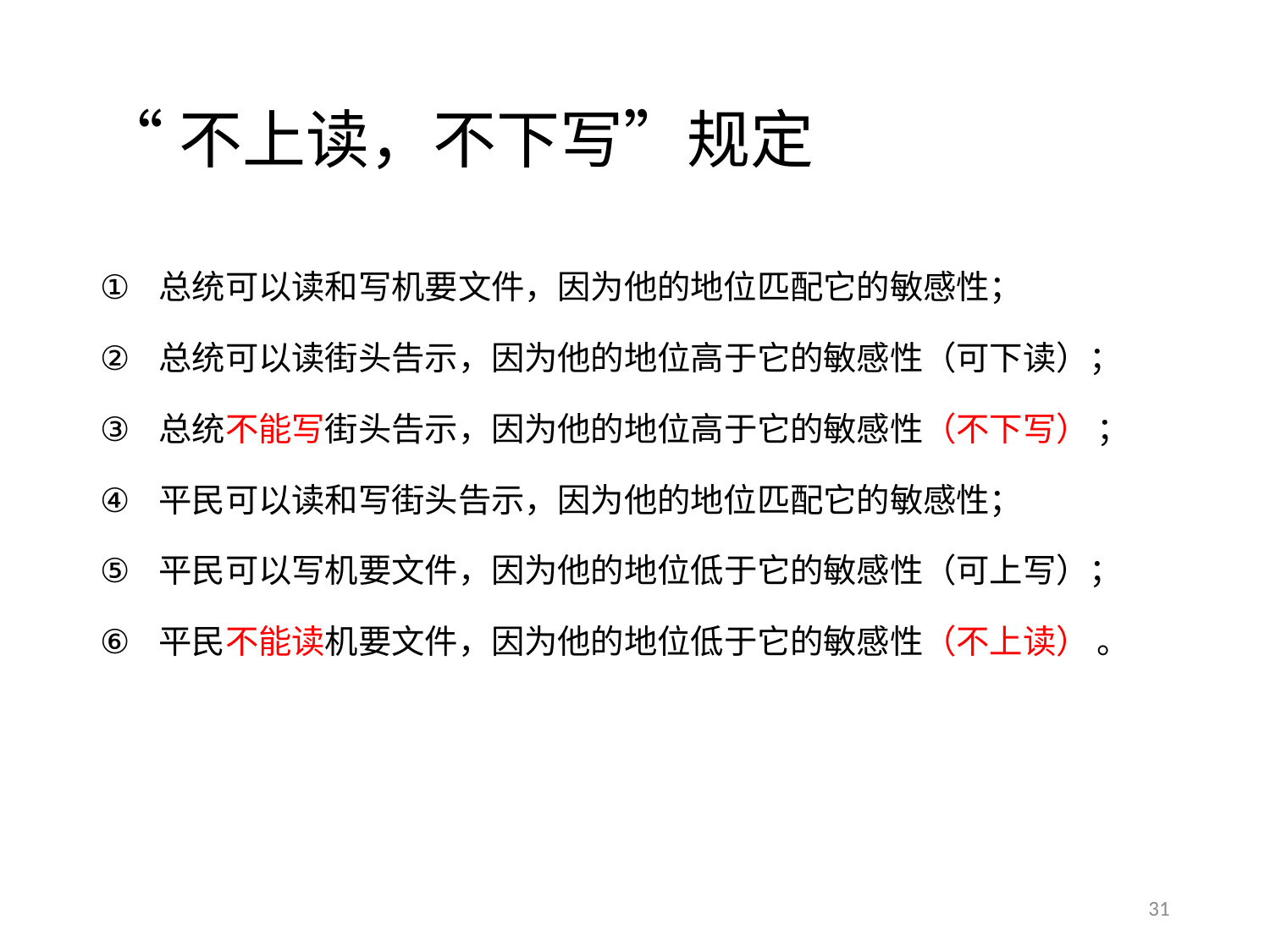

# “不上读，不下写”规定
总统可以读和写机要文件，因为他的地位匹配它的敏感性；
总统可以读街头告示，因为他的地位高于它的敏感性（可下读）；
总统不能写街头告示，因为他的地位高于它的敏感性（不下写） ；
平民可以读和写街头告示，因为他的地位匹配它的敏感性；
平民可以写机要文件，因为他的地位低于它的敏感性（可上写）；
平民不能读机要文件，因为他的地位低于它的敏感性（不上读） 。
31